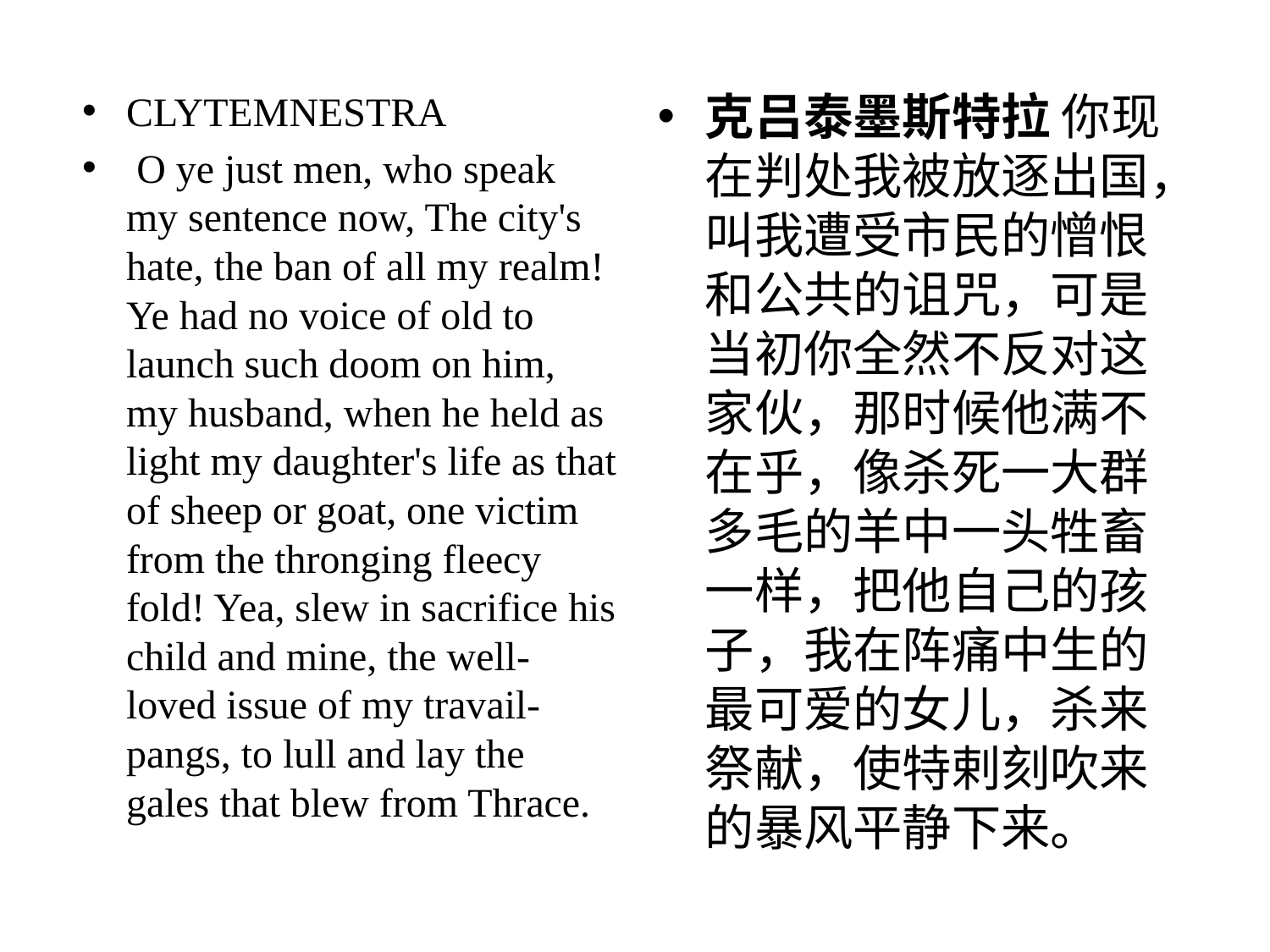

CLYTEMNESTRA
 O ye just men, who speak my sentence now, The city's hate, the ban of all my realm! Ye had no voice of old to launch such doom on him, my husband, when he held as light my daughter's life as that of sheep or goat, one victim from the thronging fleecy fold! Yea, slew in sacrifice his child and mine, the well-loved issue of my travail-pangs, to lull and lay the gales that blew from Thrace.
克吕泰墨斯特拉 你现在判处我被放逐出国，叫我遭受市民的憎恨和公共的诅咒，可是当初你全然不反对这家伙，那时候他满不在乎，像杀死一大群多毛的羊中一头牲畜一样，把他自己的孩子，我在阵痛中生的最可爱的女儿，杀来祭献，使特剌刻吹来的暴风平静下来。